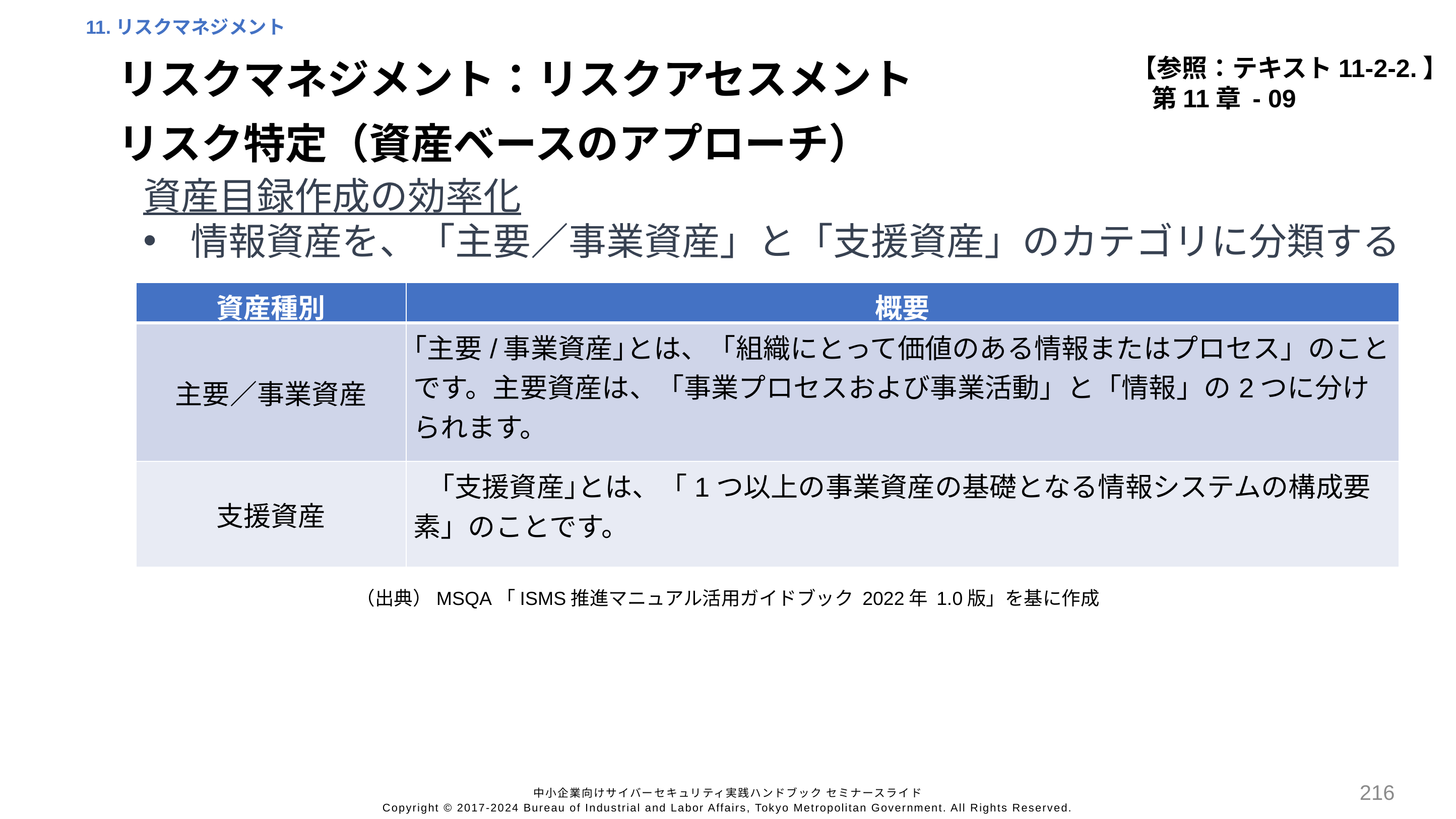

11.リスクマネジメント
【参照：テキスト11-2-2.】
第11章 - 09
リスクマネジメント：リスクアセスメント
リスク特定（資産ベースのアプローチ）
資産目録作成の効率化
情報資産を、「主要／事業資産」と「支援資産」のカテゴリに分類する
| 資産種別 | 概要 |
| --- | --- |
| 主要／事業資産 | ｢主要/事業資産｣とは、「組織にとって価値のある情報またはプロセス」のことです。主要資産は、「事業プロセスおよび事業活動」と「情報」の2つに分けられます。 |
| 支援資産 | ｢支援資産｣とは、「1つ以上の事業資産の基礎となる情報システムの構成要素」のことです。 |
（出典）MSQA「ISMS推進マニュアル活用ガイドブック 2022年 1.0版」を基に作成
216